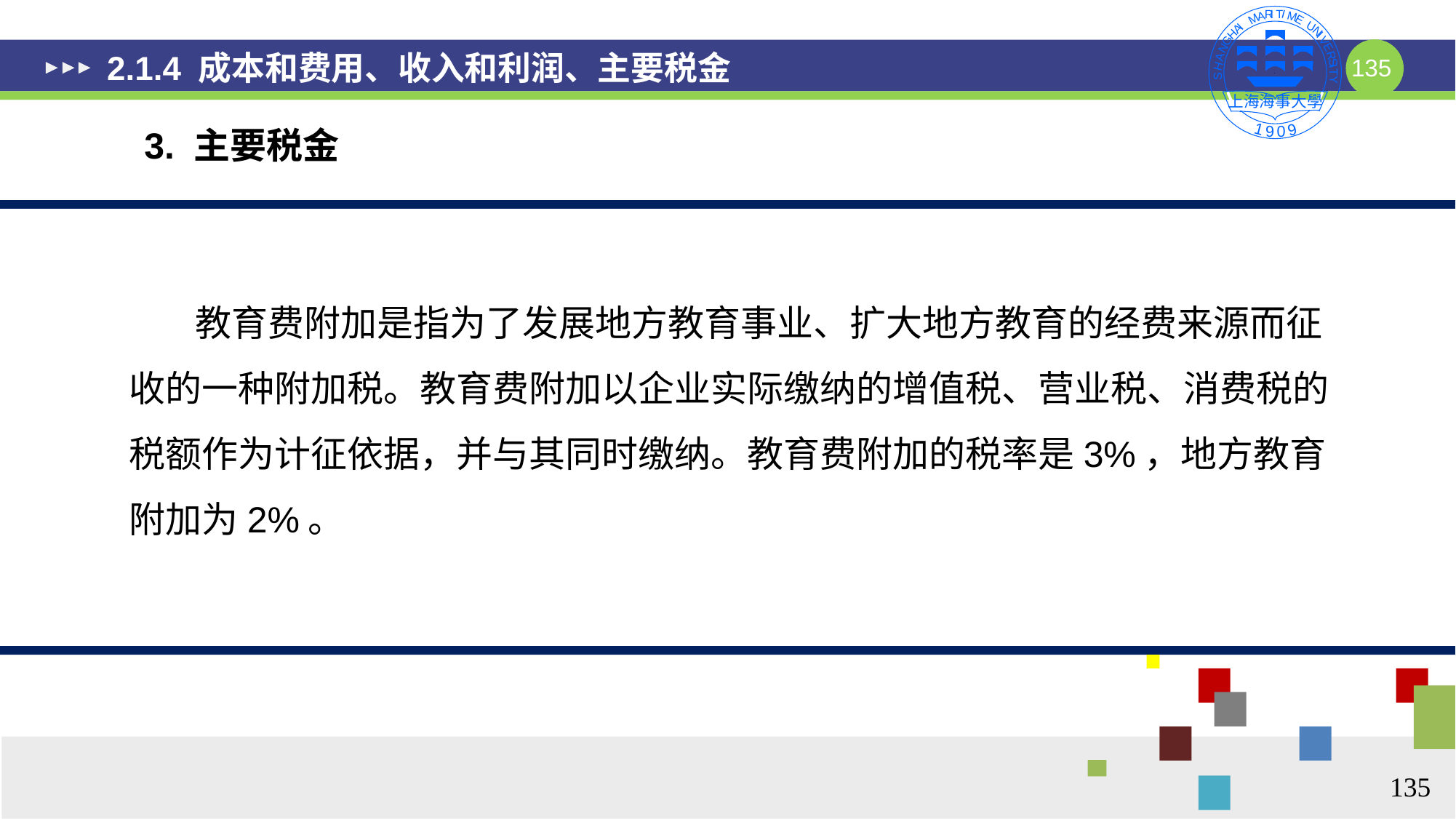

# 2.1.4 成本和费用、收入和利润、主要税金
3. 主要税金

       教育费附加是指为了发展地方教育事业、扩大地方教育的经费来源而征收的一种附加税。教育费附加以企业实际缴纳的增值税、营业税、消费税的税额作为计征依据，并与其同时缴纳。教育费附加的税率是3%，地方教育附加为2%。

135
135